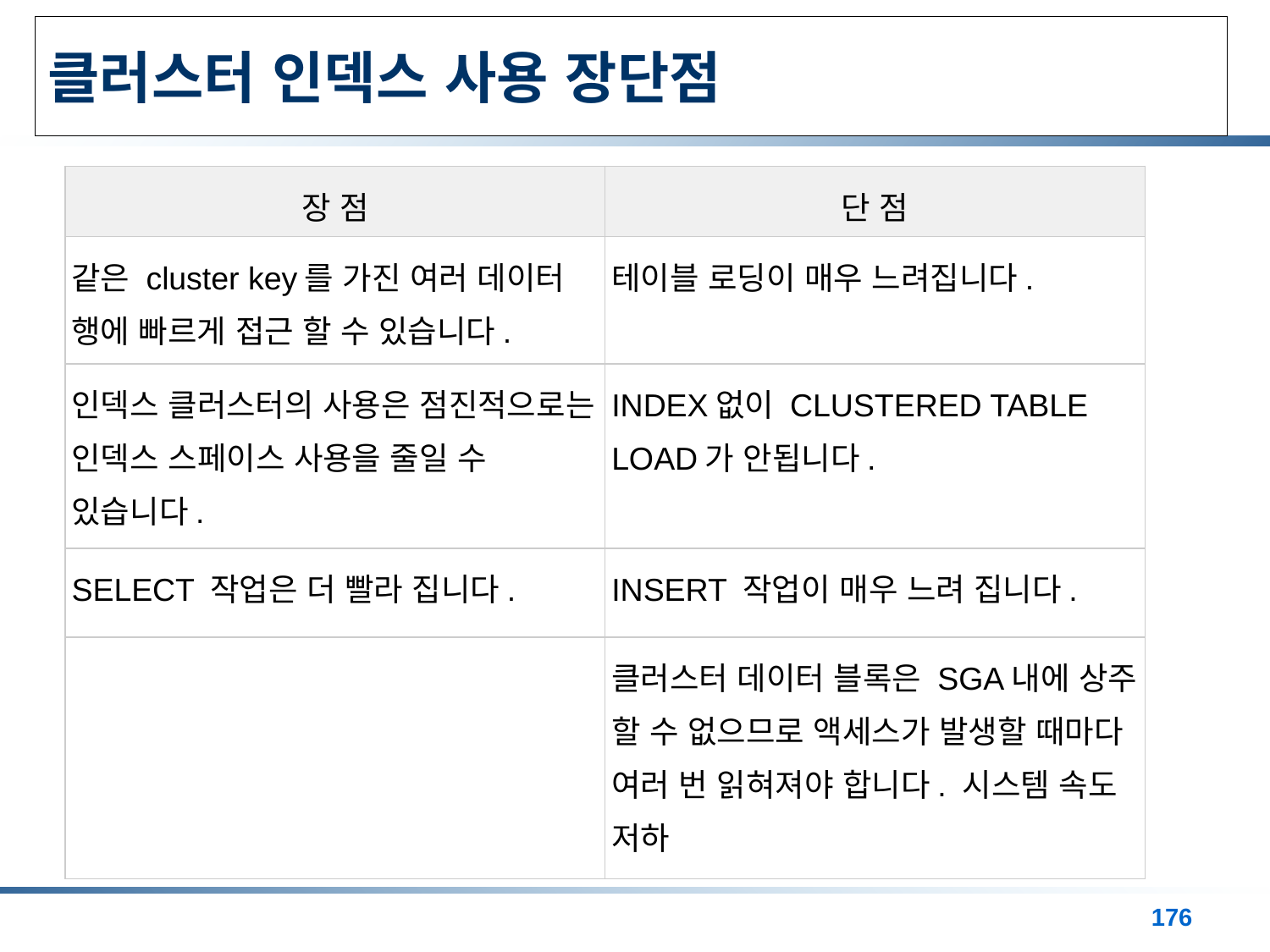

# 클러스터 인덱스 사용 장단점
| 장 점 | 단 점 |
| --- | --- |
| 같은 cluster key를 가진 여러 데이터 행에 빠르게 접근 할 수 있습니다. | 테이블 로딩이 매우 느려집니다. |
| 인덱스 클러스터의 사용은 점진적으로는 인덱스 스페이스 사용을 줄일 수 있습니다. | INDEX없이 CLUSTERED TABLE LOAD가 안됩니다. |
| SELECT 작업은 더 빨라 집니다. | INSERT 작업이 매우 느려 집니다. |
|  | 클러스터 데이터 블록은 SGA내에 상주 할 수 없으므로 액세스가 발생할 때마다 여러 번 읽혀져야 합니다. 시스템 속도 저하 |